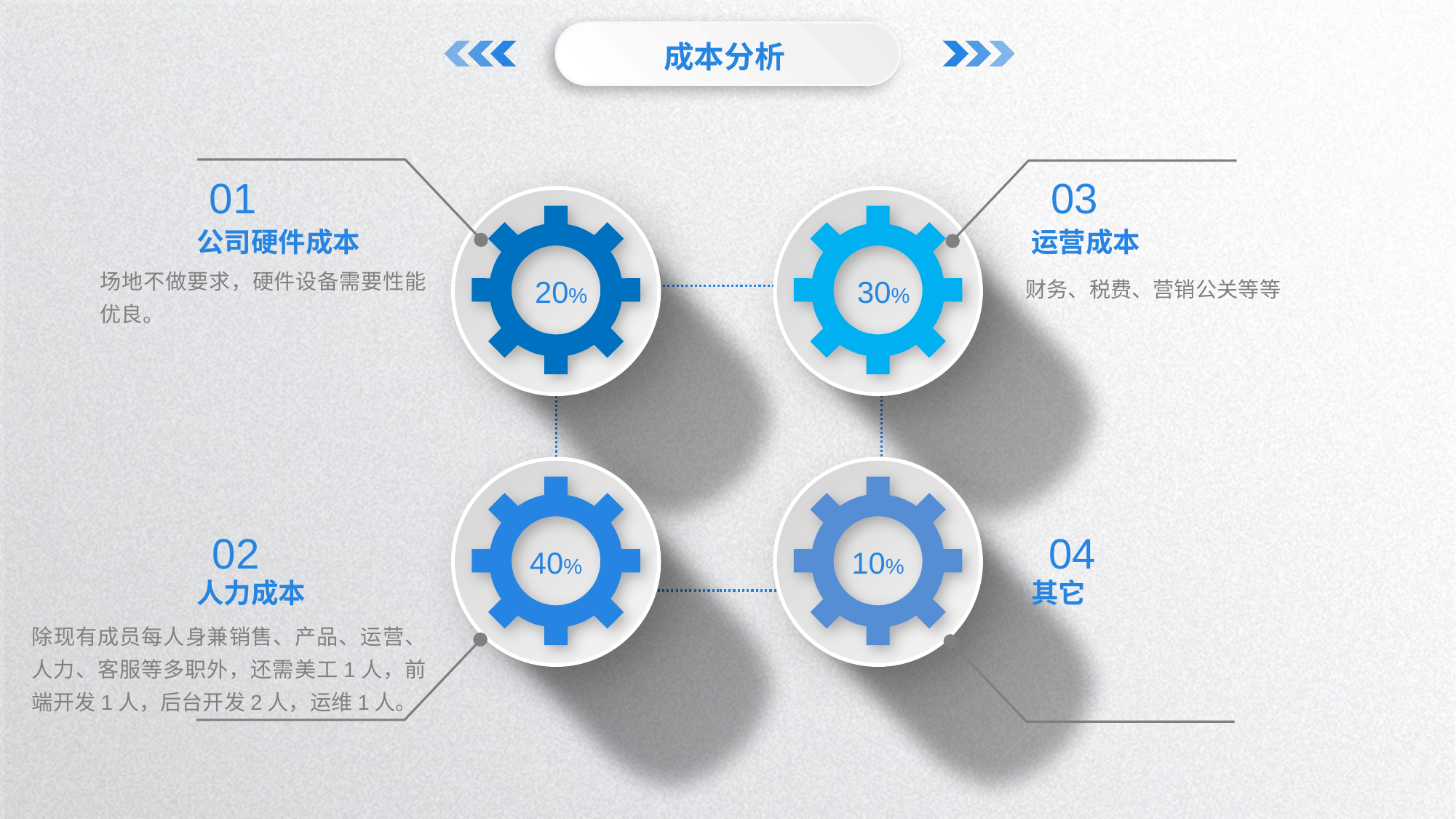

成本分析

01
03

公司硬件成本
运营成本
场地不做要求，硬件设备需要性能优良。
财务、税费、营销公关等等
20%
30%

02
04
40%
10%
人力成本
其它
除现有成员每人身兼销售、产品、运营、人力、客服等多职外，还需美工1人，前端开发1人，后台开发2人，运维1人。